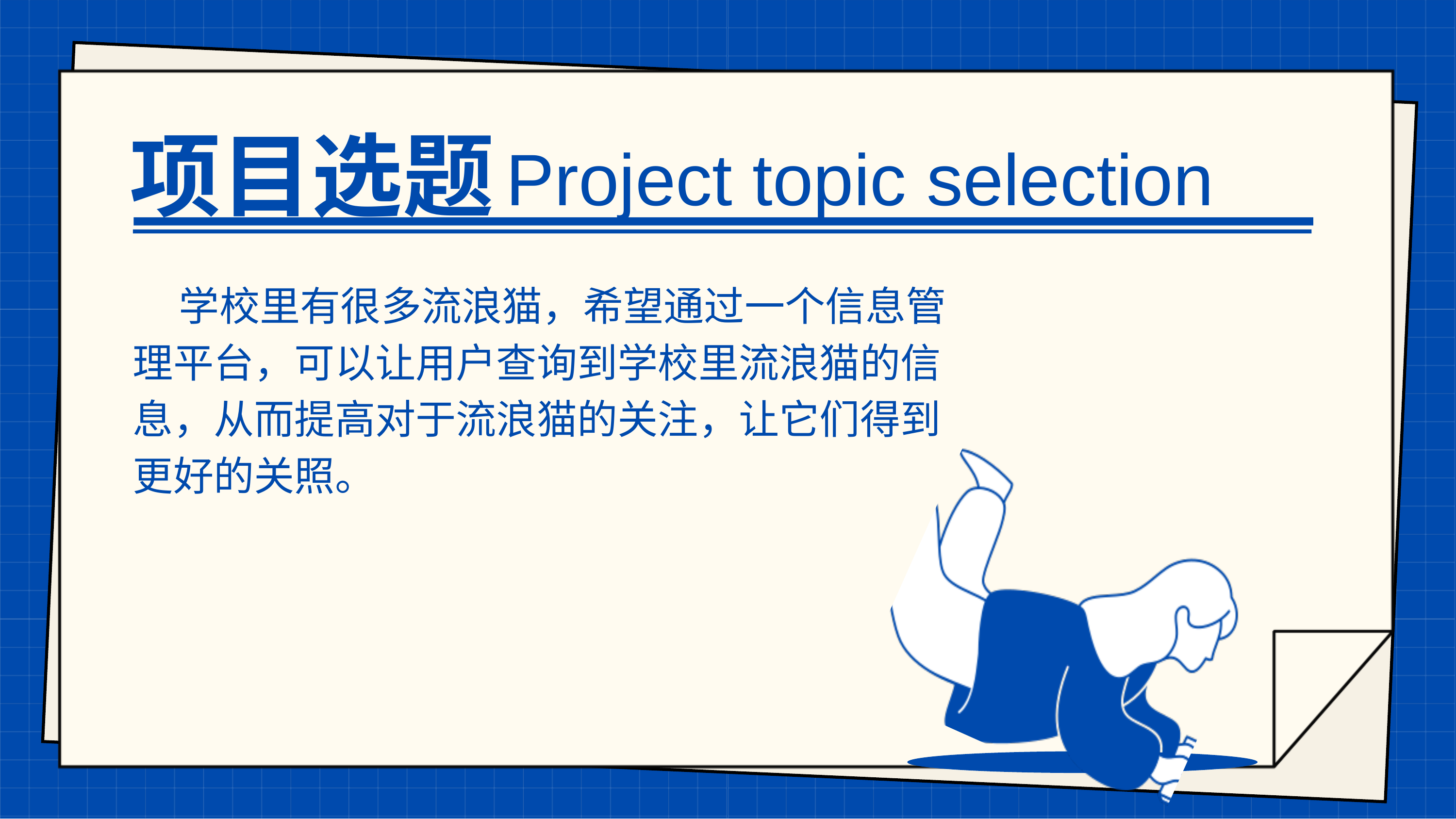

Project topic selection
项目选题

    学校里有很多流浪猫，希望通过一个信息管理平台，可以让用户查询到学校里流浪猫的信息，从而提高对于流浪猫的关注，让它们得到更好的关照。